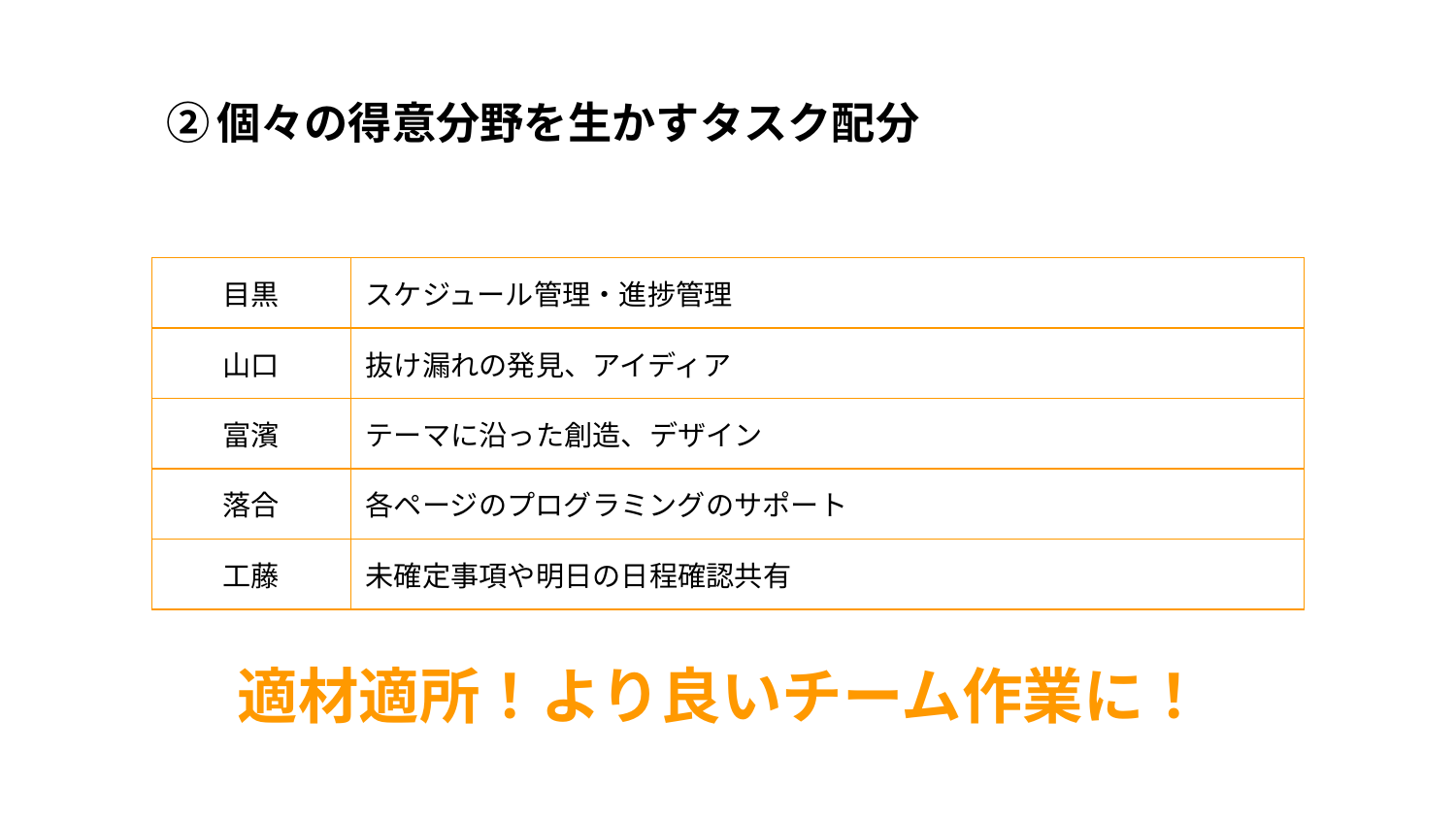

# ②個々の得意分野を生かすタスク配分
| 目黒 | スケジュール管理・進捗管理 |
| --- | --- |
| 山口 | 抜け漏れの発見、アイディア |
| 富濱 | テーマに沿った創造、デザイン |
| 落合 | 各ページのプログラミングのサポート |
| 工藤 | 未確定事項や明日の日程確認共有 |
適材適所！より良いチーム作業に！